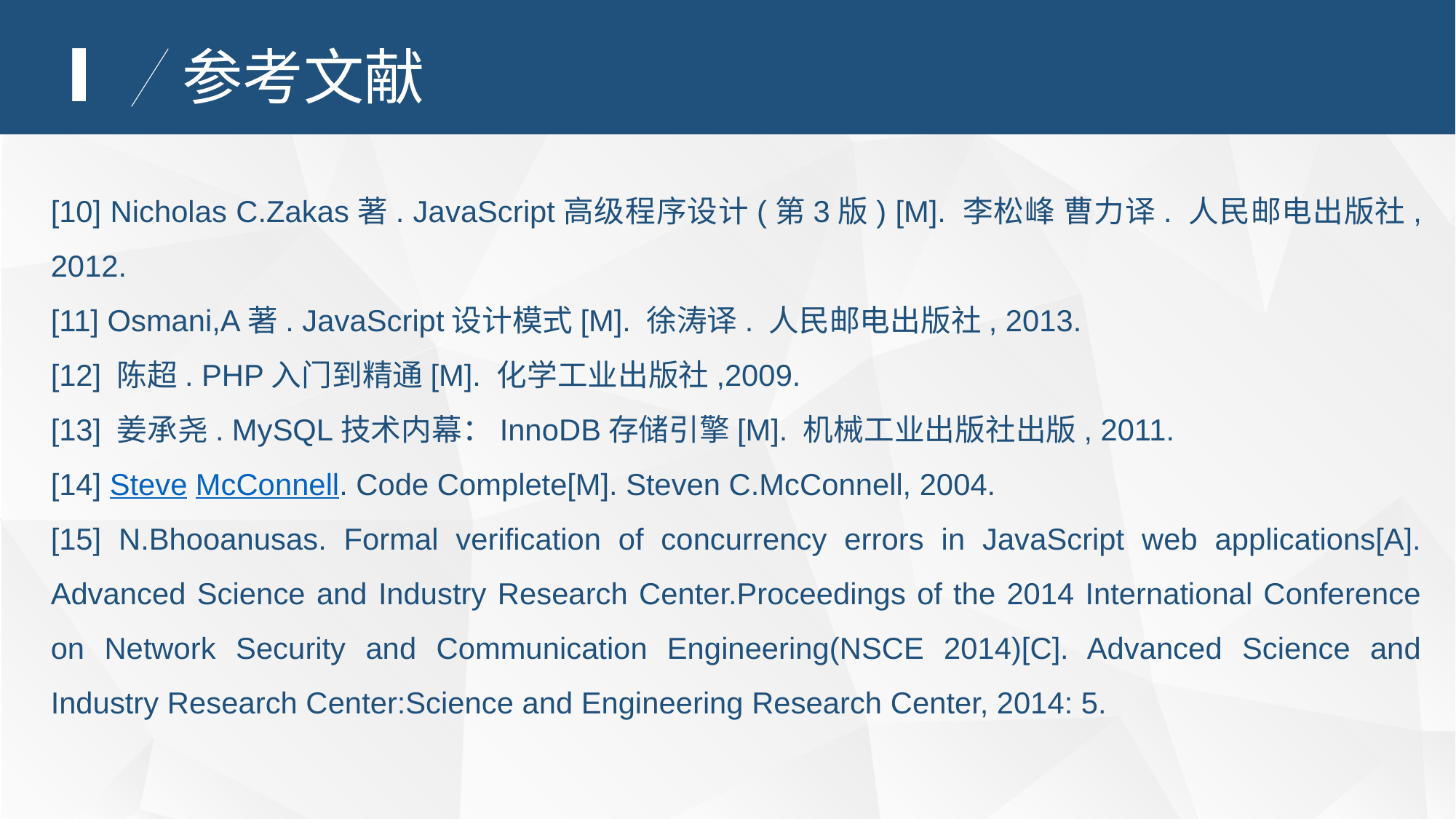

Ⅰ
参考文献
[10] Nicholas C.Zakas著. JavaScript高级程序设计(第3版) [M]. 李松峰 曹力译. 人民邮电出版社, 2012.
[11] Osmani,A著. JavaScript设计模式[M]. 徐涛译. 人民邮电出版社, 2013.
[12] 陈超. PHP入门到精通[M]. 化学工业出版社,2009.
[13] 姜承尧. MySQL技术内幕：InnoDB存储引擎[M]. 机械工业出版社出版, 2011.
[14] Steve McConnell. Code Complete[M]. Steven C.McConnell, 2004.
[15] N.Bhooanusas. Formal verification of concurrency errors in JavaScript web applications[A]. Advanced Science and Industry Research Center.Proceedings of the 2014 International Conference on Network Security and Communication Engineering(NSCE 2014)[C]. Advanced Science and Industry Research Center:Science and Engineering Research Center, 2014: 5.